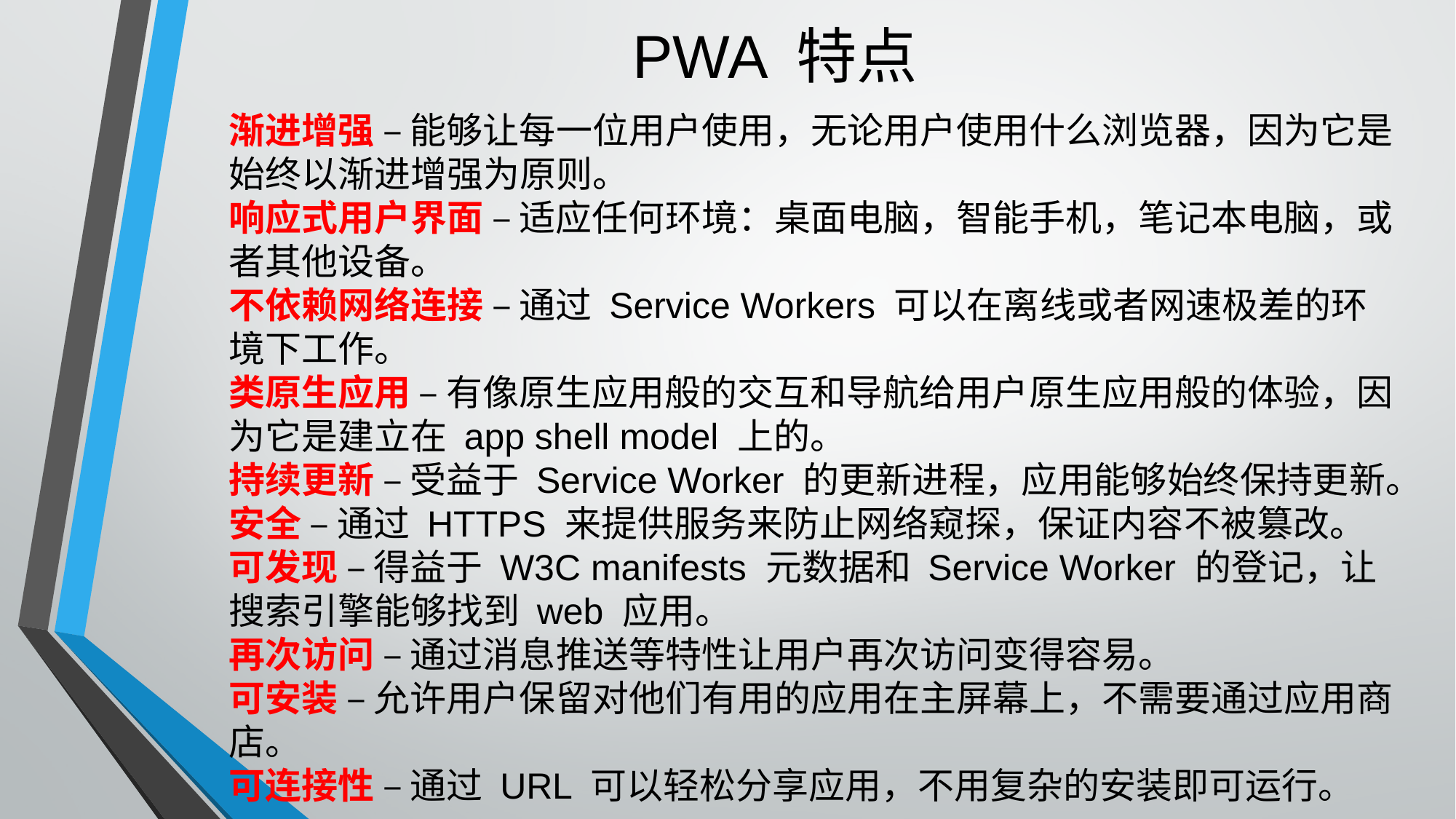

# PWA 特点
渐进增强 – 能够让每一位用户使用，无论用户使用什么浏览器，因为它是始终以渐进增强为原则。
响应式用户界面 – 适应任何环境：桌面电脑，智能手机，笔记本电脑，或者其他设备。
不依赖网络连接 – 通过 Service Workers 可以在离线或者网速极差的环境下工作。
类原生应用 – 有像原生应用般的交互和导航给用户原生应用般的体验，因为它是建立在 app shell model 上的。
持续更新 – 受益于 Service Worker 的更新进程，应用能够始终保持更新。
安全 – 通过 HTTPS 来提供服务来防止网络窥探，保证内容不被篡改。
可发现 – 得益于 W3C manifests 元数据和 Service Worker 的登记，让搜索引擎能够找到 web 应用。
再次访问 – 通过消息推送等特性让用户再次访问变得容易。
可安装 – 允许用户保留对他们有用的应用在主屏幕上，不需要通过应用商店。
可连接性 – 通过 URL 可以轻松分享应用，不用复杂的安装即可运行。